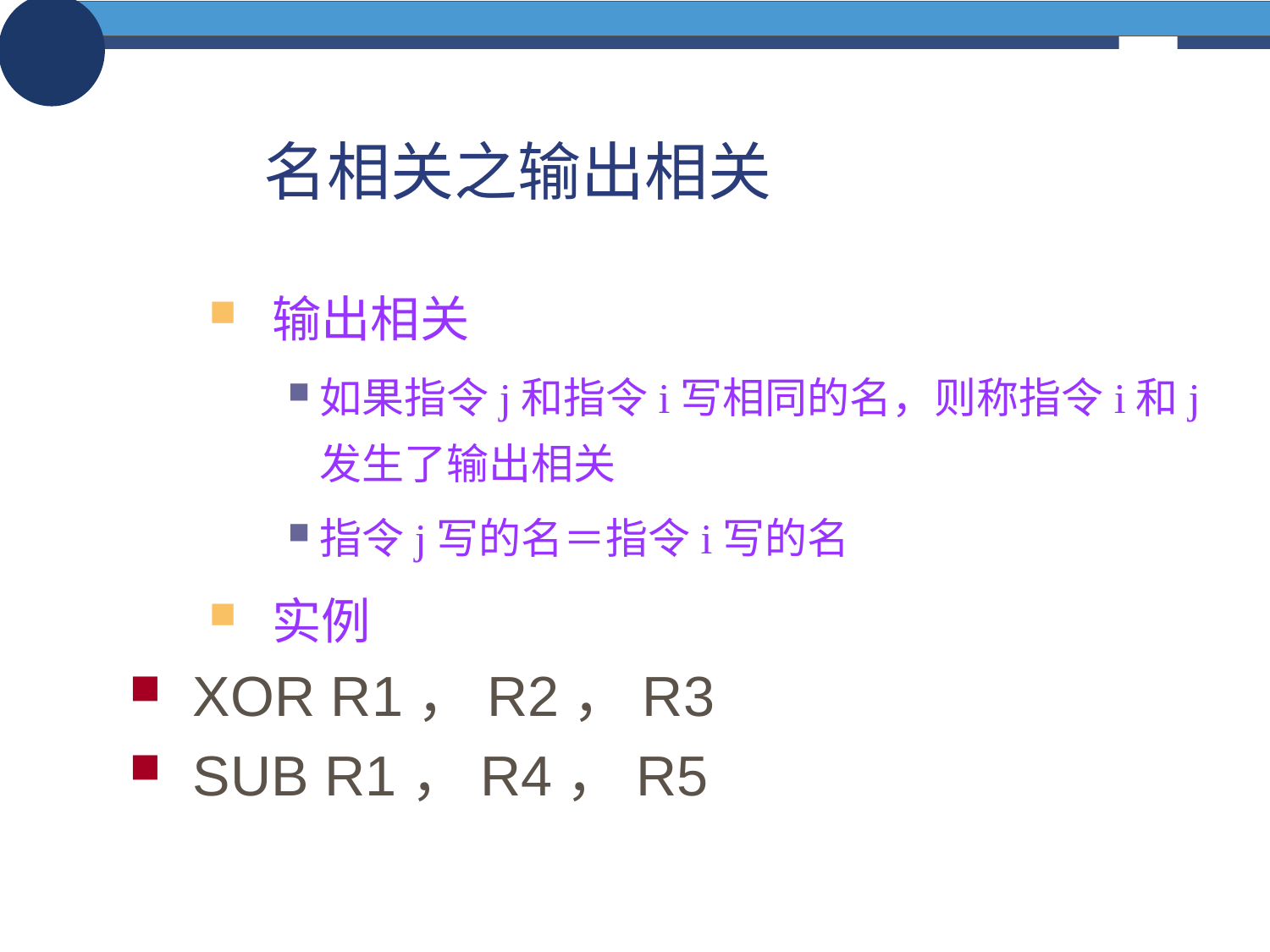

# 名相关之输出相关
输出相关
如果指令j和指令i写相同的名，则称指令i和j发生了输出相关
指令j写的名＝指令i写的名
实例
XOR R1，R2，R3
SUB R1，R4，R5